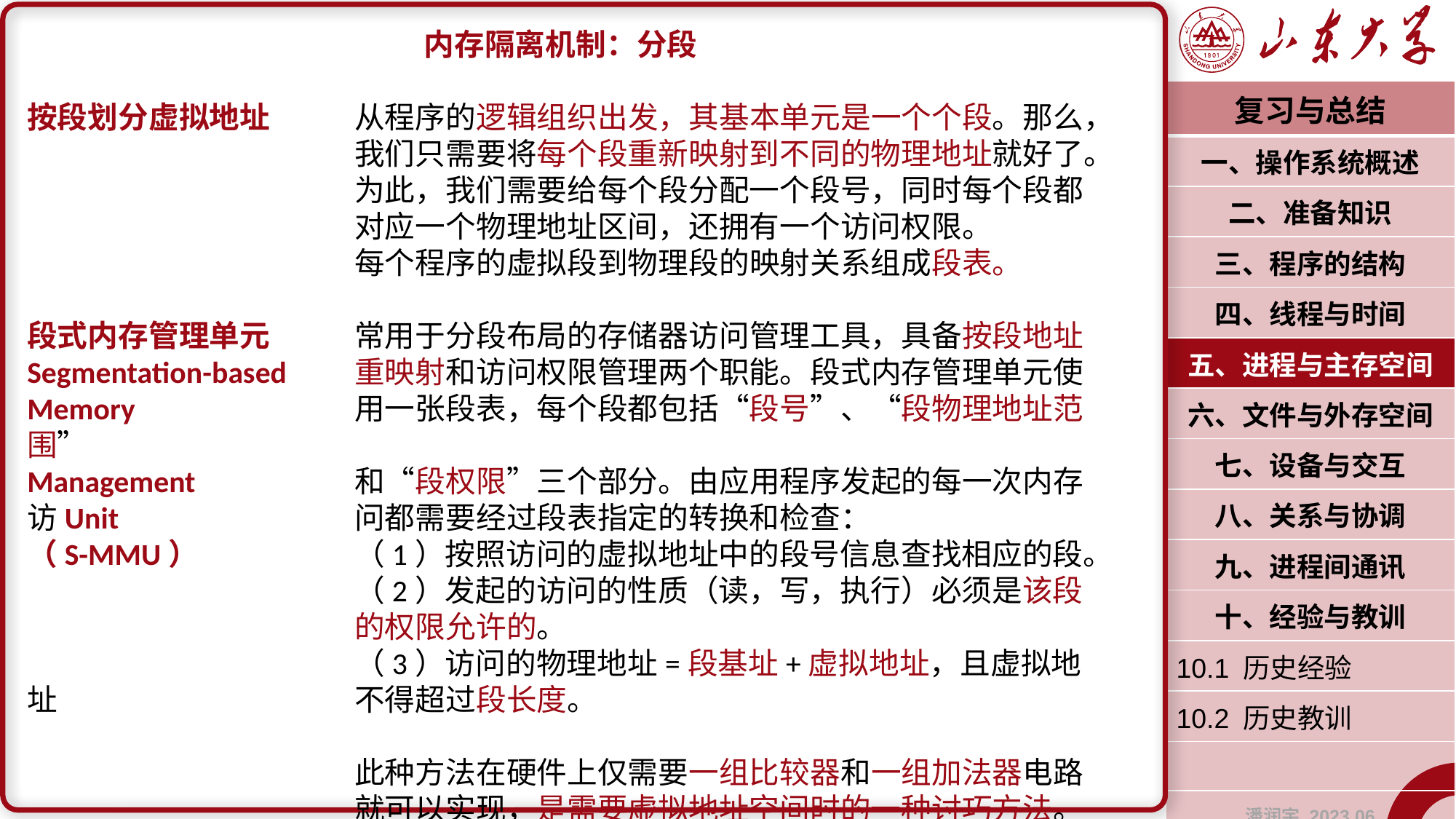

内存隔离机制：分段

按段划分虚拟地址	从程序的逻辑组织出发，其基本单元是一个个段。那么，			我们只需要将每个段重新映射到不同的物理地址就好了。			为此，我们需要给每个段分配一个段号，同时每个段都			对应一个物理地址区间，还拥有一个访问权限。
			每个程序的虚拟段到物理段的映射关系组成段表。

段式内存管理单元	常用于分段布局的存储器访问管理工具，具备按段地址Segmentation-based	重映射和访问权限管理两个职能。段式内存管理单元使Memory			用一张段表，每个段都包括“段号”、“段物理地址范围”
Management		和“段权限”三个部分。由应用程序发起的每一次内存访Unit			问都需要经过段表指定的转换和检查：
（S-MMU）		（1）按照访问的虚拟地址中的段号信息查找相应的段。
			（2）发起的访问的性质（读，写，执行）必须是该段			的权限允许的。
			（3）访问的物理地址=段基址+虚拟地址，且虚拟地址			不得超过段长度。

			此种方法在硬件上仅需要一组比较器和一组加法器电路			就可以实现，是需要虚拟地址空间时的一种讨巧方法。

| 复习与总结 |
| --- |
| 一、操作系统概述 |
| 二、准备知识 |
| 三、程序的结构 |
| 四、线程与时间 |
| 五、进程与主存空间 |
| 六、文件与外存空间 |
| 七、设备与交互 |
| 八、关系与协调 |
| 九、进程间通讯 |
| 十、经验与教训 |
| 10.1 历史经验 |
| 10.2 历史教训 |
|  |
| 潘润宇 2023.06 |